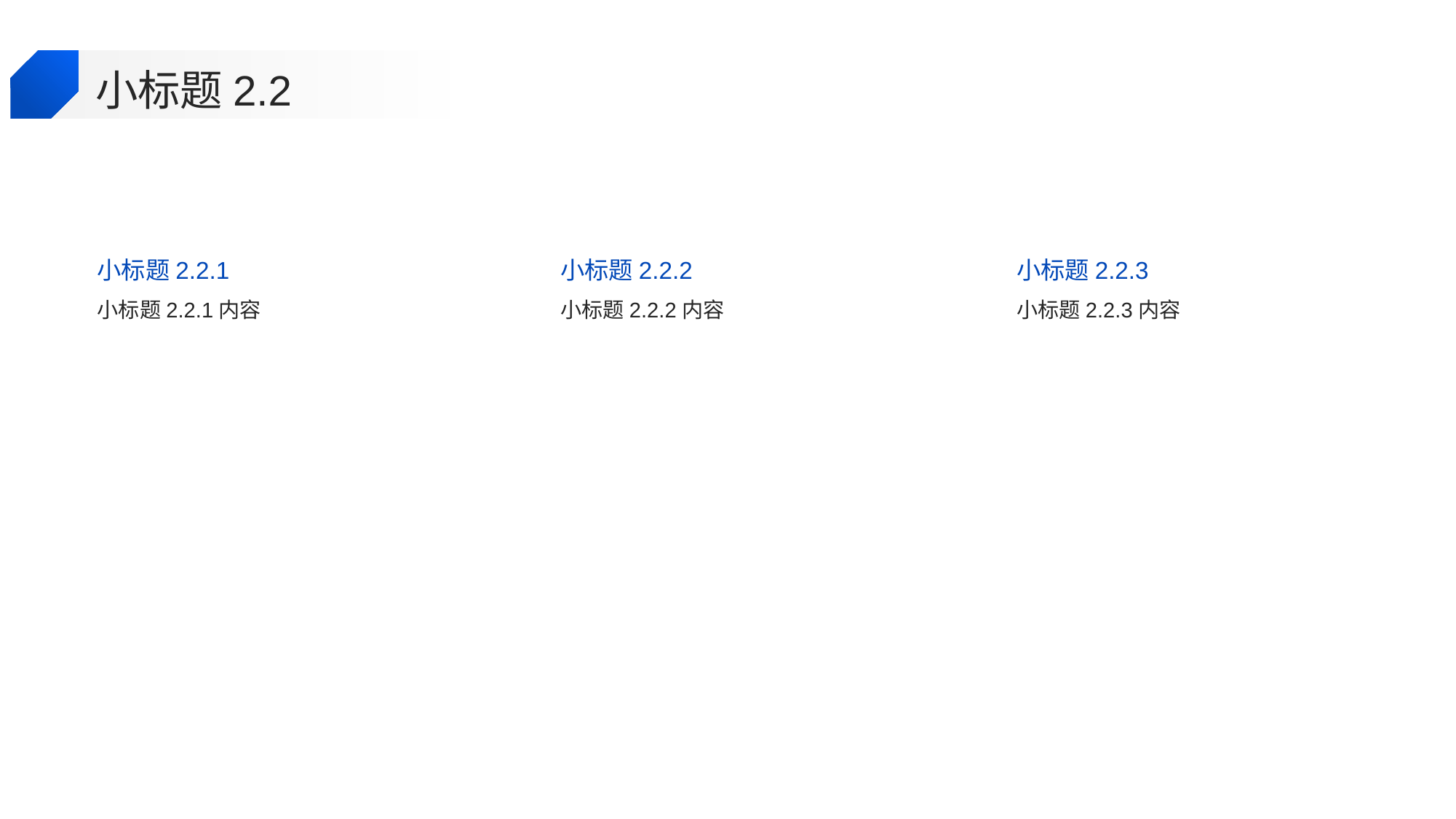

小标题2.2
小标题2.2.1
小标题2.2.2
小标题2.2.3
小标题2.2.1内容
小标题2.2.2内容
小标题2.2.3内容